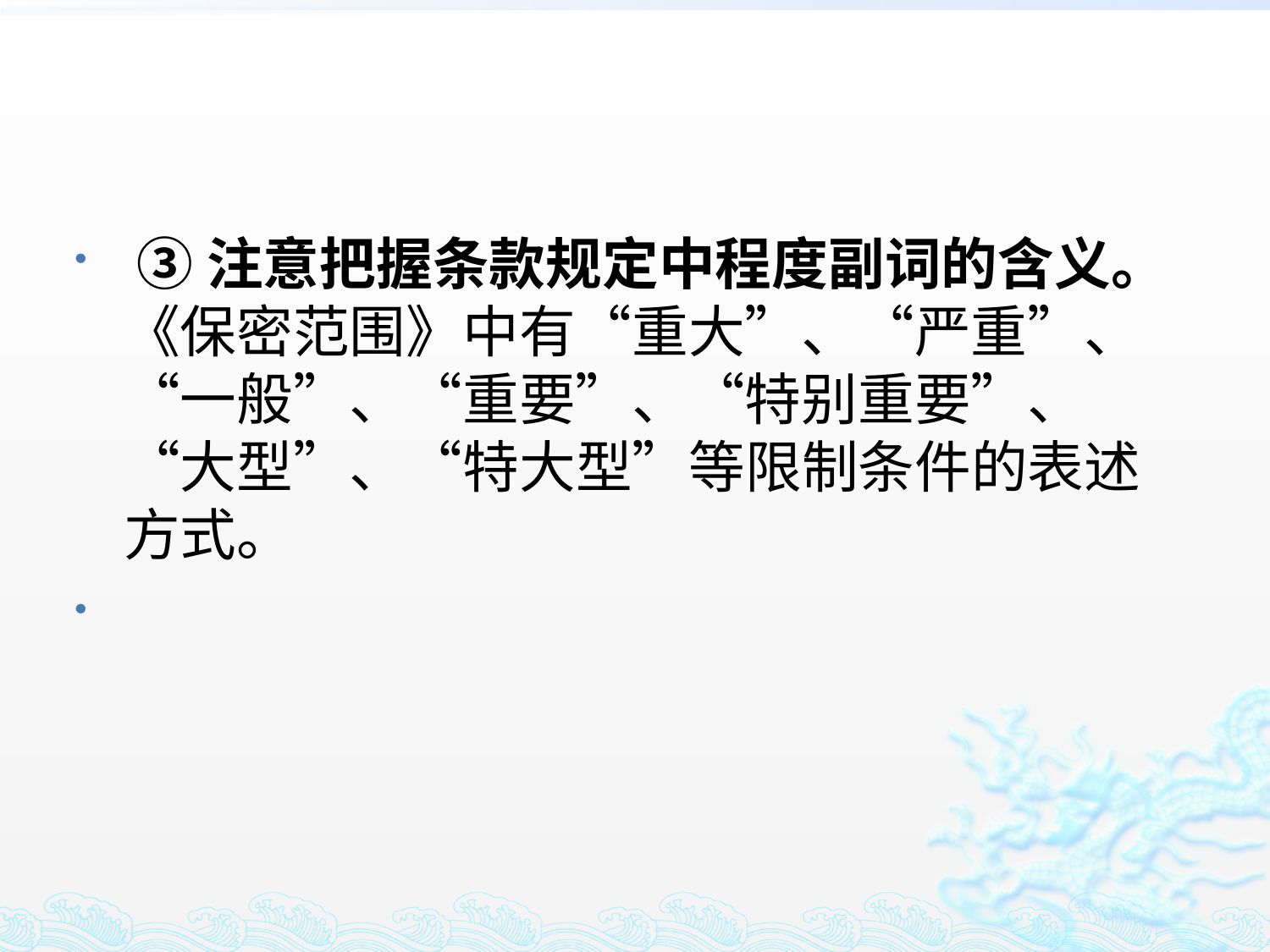

#
 ③注意把握条款规定中程度副词的含义。《保密范围》中有“重大”、“严重”、“一般”、“重要”、“特别重要”、“大型”、“特大型”等限制条件的表述方式。